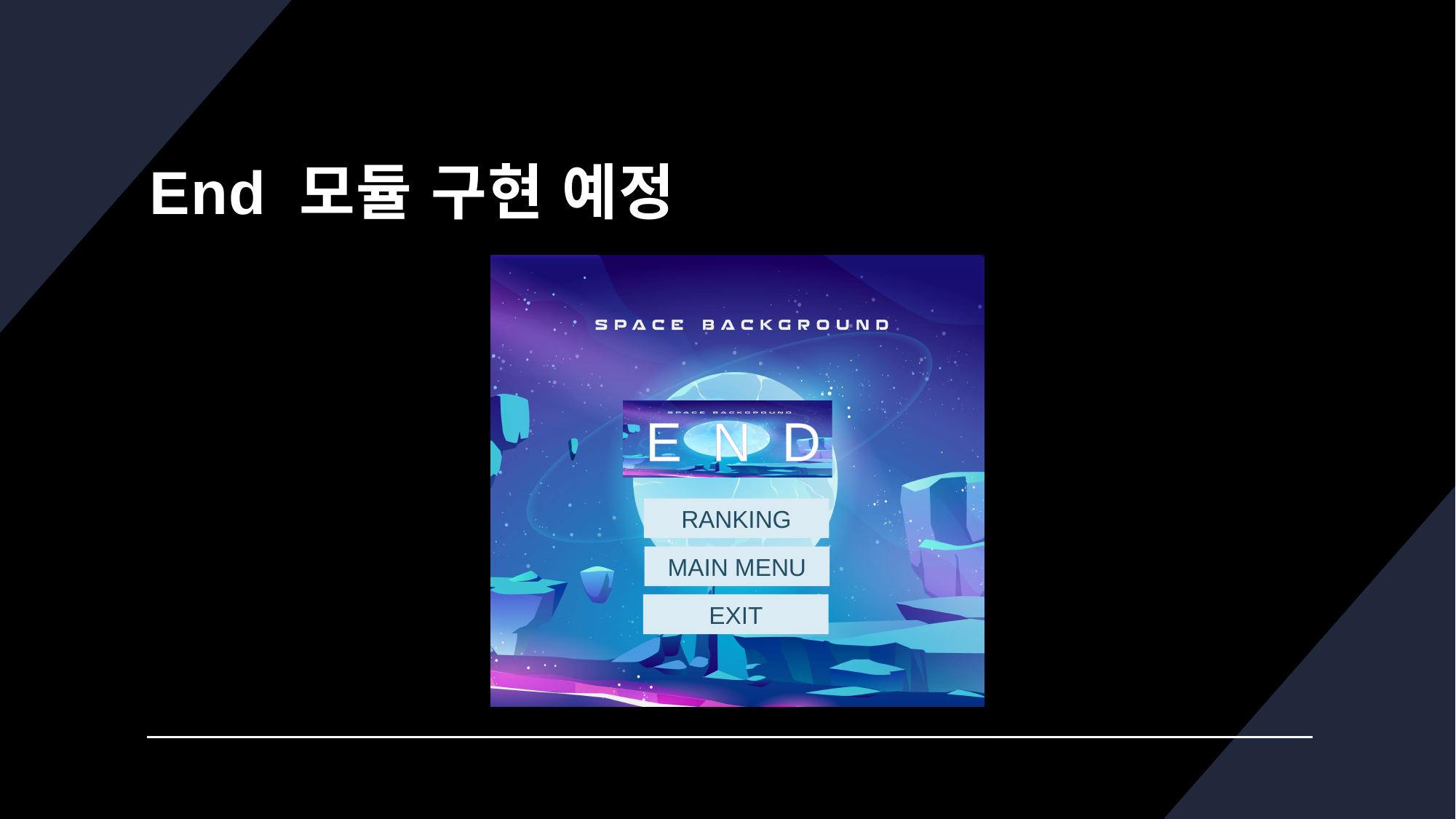

# End 모듈 구현 예정

 E  N  D
RANKING
MAIN MENU
EXIT